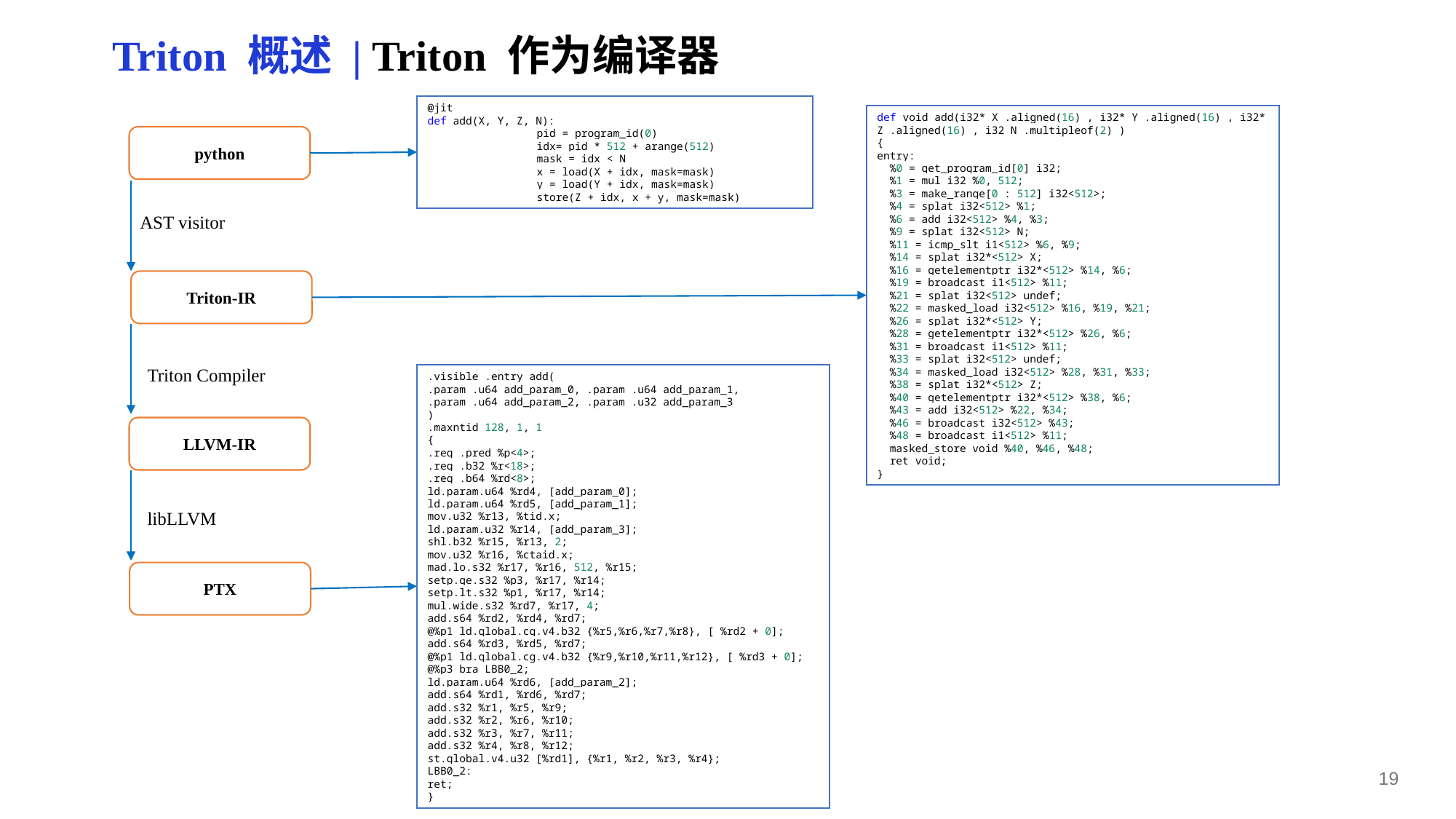

Triton 概述 | Triton 作为编译器
@jit
def add(X, Y, Z, N):
	pid = program_id(0)
	idx= pid * 512 + arange(512)
	mask = idx < N
	x = load(X + idx, mask=mask)
	y = load(Y + idx, mask=mask)
	store(Z + idx, x + y, mask=mask)
def void add(i32* X .aligned(16) , i32* Y .aligned(16) , i32* Z .aligned(16) , i32 N .multipleof(2) )
{
entry:
  %0 = get_program_id[0] i32;
  %1 = mul i32 %0, 512;
  %3 = make_range[0 : 512] i32<512>;
  %4 = splat i32<512> %1;
  %6 = add i32<512> %4, %3;
  %9 = splat i32<512> N;
  %11 = icmp_slt i1<512> %6, %9;
  %14 = splat i32*<512> X;
  %16 = getelementptr i32*<512> %14, %6;
  %19 = broadcast i1<512> %11;
  %21 = splat i32<512> undef;
  %22 = masked_load i32<512> %16, %19, %21;
  %26 = splat i32*<512> Y;
  %28 = getelementptr i32*<512> %26, %6;
  %31 = broadcast i1<512> %11;
  %33 = splat i32<512> undef;
  %34 = masked_load i32<512> %28, %31, %33;
  %38 = splat i32*<512> Z;
  %40 = getelementptr i32*<512> %38, %6;
  %43 = add i32<512> %22, %34;
  %46 = broadcast i32<512> %43;
  %48 = broadcast i1<512> %11;
  masked_store void %40, %46, %48;
  ret void;
}
python
AST visitor
Triton-IR
Triton Compiler
.visible .entry add(
.param .u64 add_param_0, .param .u64 add_param_1,
.param .u64 add_param_2, .param .u32 add_param_3
)
.maxntid 128, 1, 1
{
.reg .pred %p<4>;
.reg .b32 %r<18>;
.reg .b64 %rd<8>;
ld.param.u64 %rd4, [add_param_0];
ld.param.u64 %rd5, [add_param_1];
mov.u32 %r13, %tid.x;
ld.param.u32 %r14, [add_param_3];
shl.b32 %r15, %r13, 2;
mov.u32 %r16, %ctaid.x;
mad.lo.s32 %r17, %r16, 512, %r15;
setp.ge.s32 %p3, %r17, %r14;
setp.lt.s32 %p1, %r17, %r14;
mul.wide.s32 %rd7, %r17, 4;
add.s64 %rd2, %rd4, %rd7;
@%p1 ld.global.cg.v4.b32 {%r5,%r6,%r7,%r8}, [ %rd2 + 0];
add.s64 %rd3, %rd5, %rd7;
@%p1 ld.global.cg.v4.b32 {%r9,%r10,%r11,%r12}, [ %rd3 + 0];
@%p3 bra LBB0_2;
ld.param.u64 %rd6, [add_param_2];
add.s64 %rd1, %rd6, %rd7;
add.s32 %r1, %r5, %r9;
add.s32 %r2, %r6, %r10;
add.s32 %r3, %r7, %r11;
add.s32 %r4, %r8, %r12;
st.global.v4.u32 [%rd1], {%r1, %r2, %r3, %r4};
LBB0_2:
ret;
}
LLVM-IR
libLLVM
PTX
19